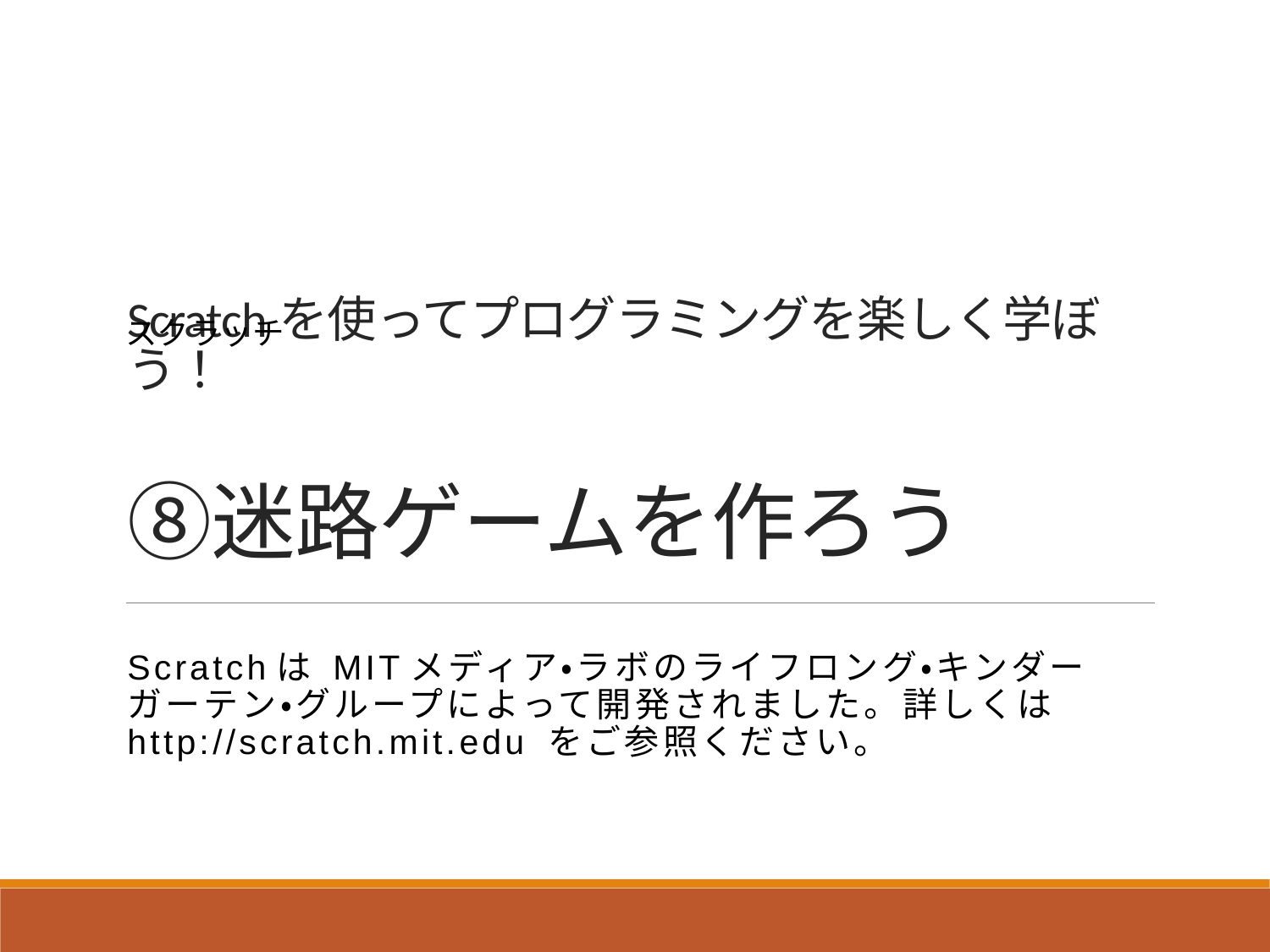

# Scratchを使ってプログラミングを楽しく学ぼう！ ⑧迷路ゲームを作ろう
スクラッチ
Scratchは MITメディア・ラボのライフロング・キンダーガーテン・グループによって開発されました。詳しくは http://scratch.mit.edu をご参照ください。